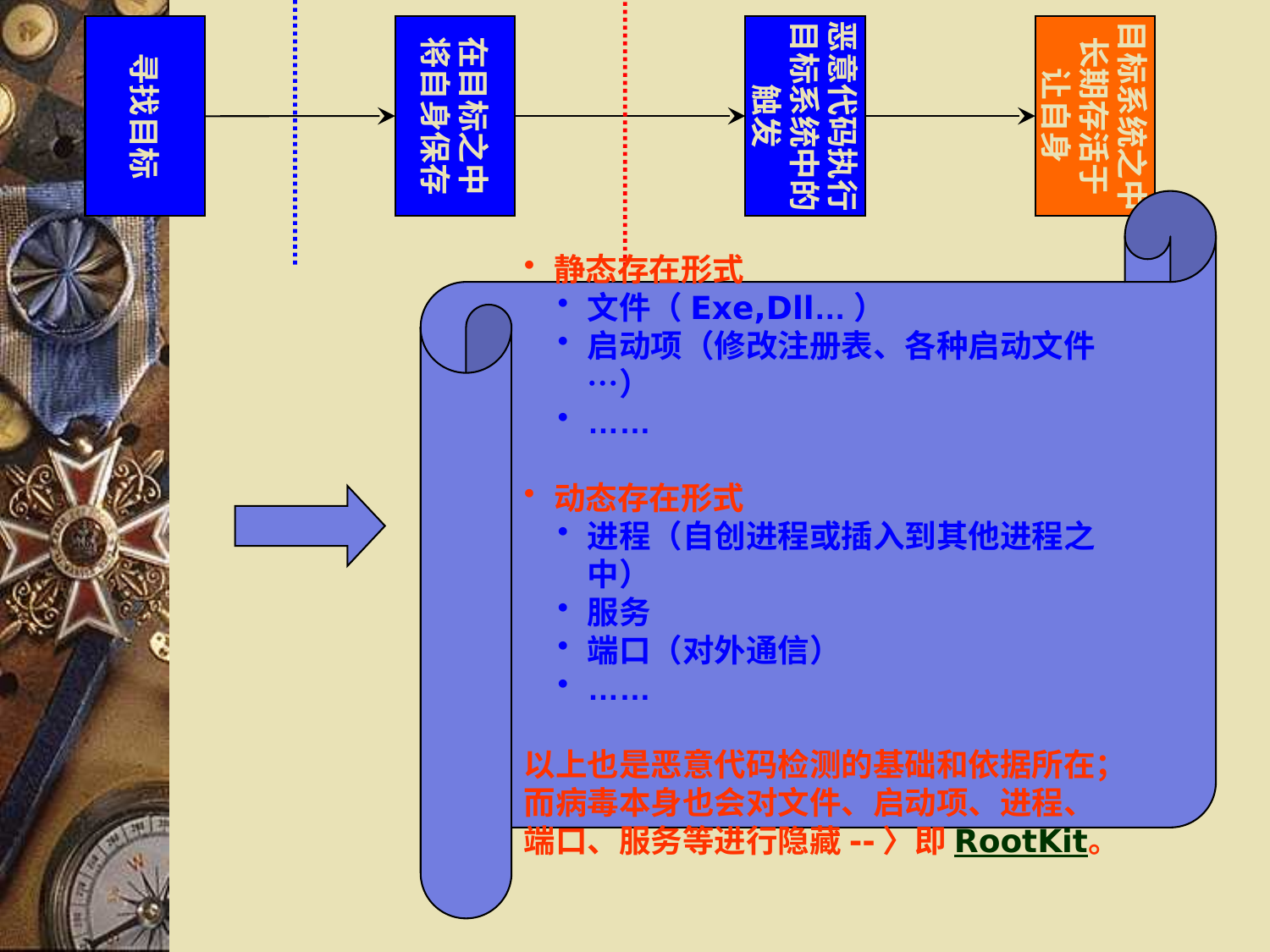

在目标之中
将自身保存
恶意代码执行
目标系统中的
触发
目标系统之中
长期存活于
让自身
目标系统之中
长期存活于
让自身
寻找目标
静态存在形式
文件（Exe,Dll…）
启动项（修改注册表、各种启动文件…）
……

动态存在形式
进程（自创进程或插入到其他进程之中）
服务
端口（对外通信）
……

以上也是恶意代码检测的基础和依据所在；
而病毒本身也会对文件、启动项、进程、
端口、服务等进行隐藏--〉即RootKit。